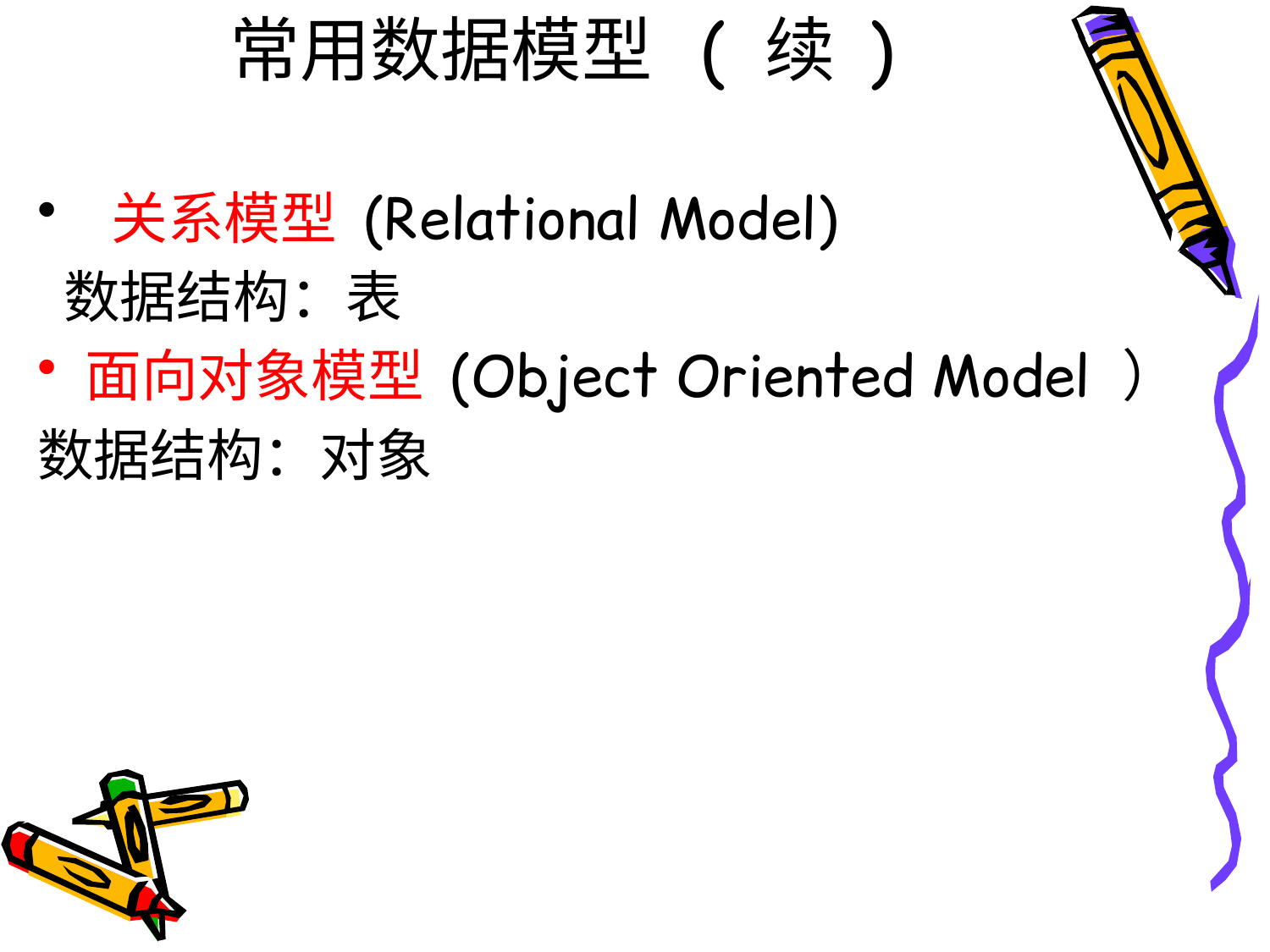

# 常用数据模型  ( 续 )
 关系模型 (Relational Model)
 数据结构：表
面向对象模型 (Object Oriented Model ）
数据结构：对象